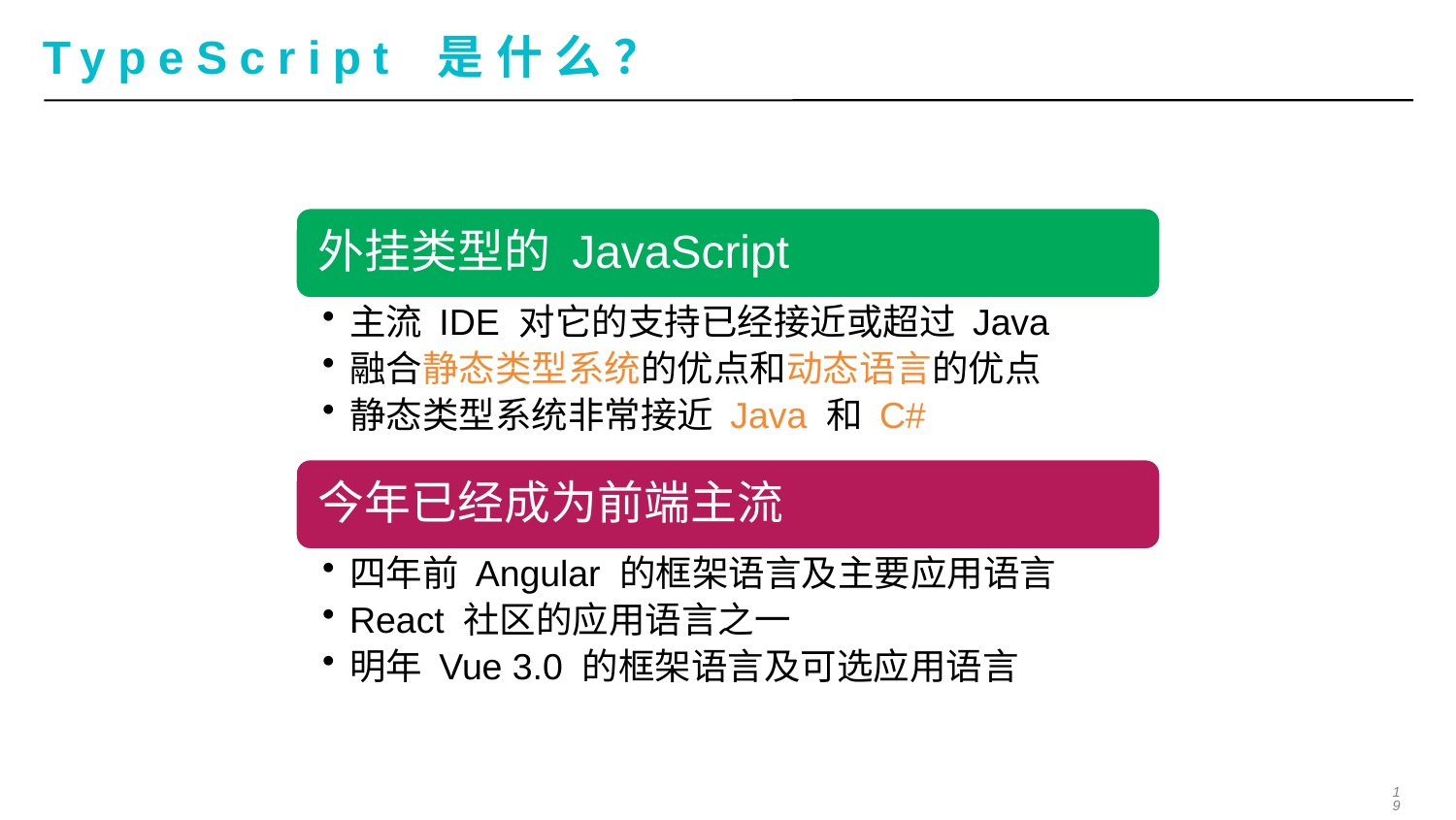

# TypeScript 是什么？
外挂类型的 JavaScript
主流 IDE 对它的支持已经接近或超过 Java
融合静态类型系统的优点和动态语言的优点
静态类型系统非常接近 Java 和 C#
今年已经成为前端主流
四年前 Angular 的框架语言及主要应用语言
React 社区的应用语言之一
明年 Vue 3.0 的框架语言及可选应用语言
19